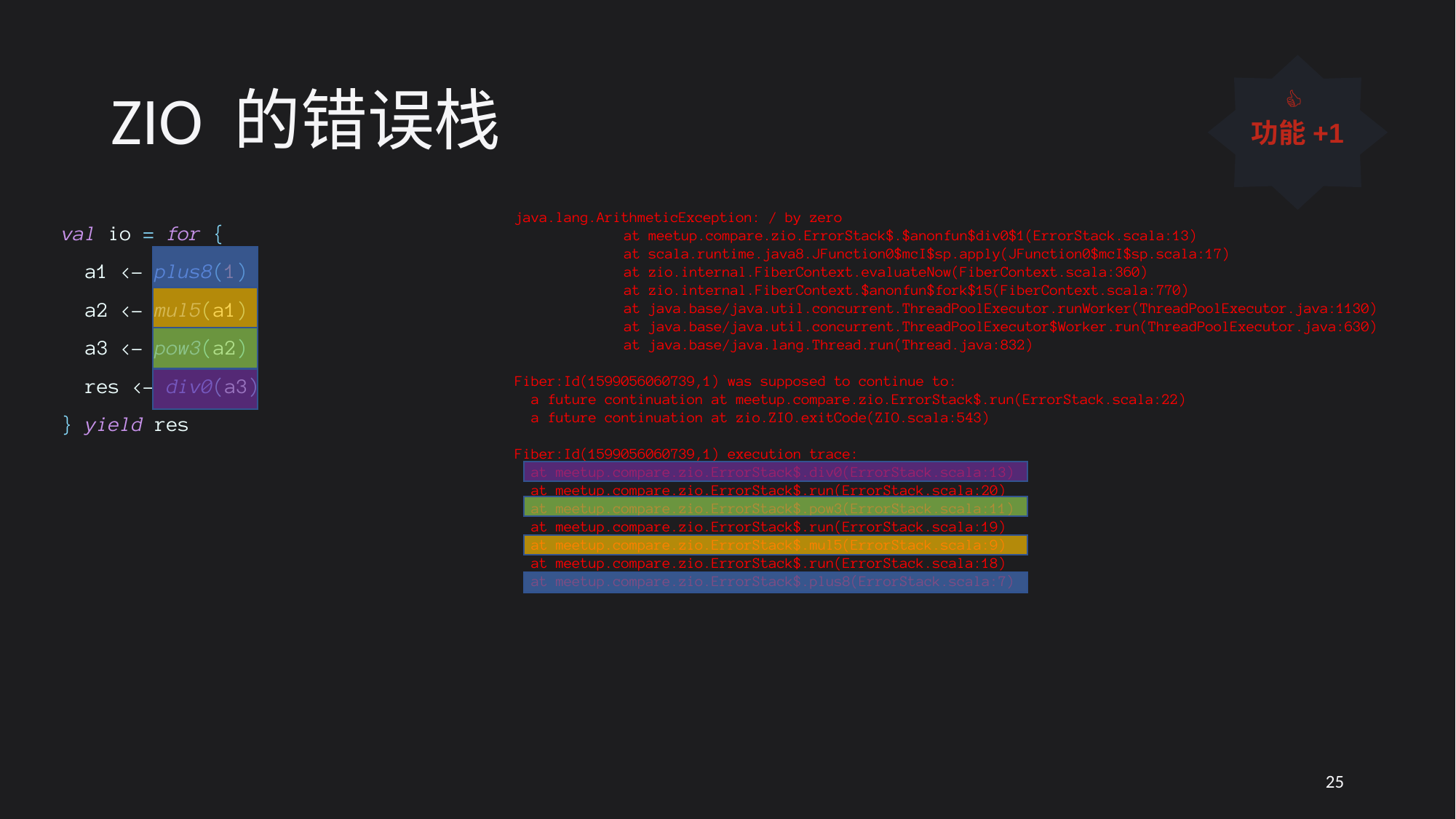

# ZIO 的错误栈
👍
功能+1

val io = for {
  a1 <- plus8(1)
  a2 <- mul5(a1)
  a3 <- pow3(a2)
  res <- div0(a3)
} yield res
java.lang.ArithmeticException: / by zero
	at meetup.compare.zio.ErrorStack$.$anonfun$div0$1(ErrorStack.scala:13)
	at scala.runtime.java8.JFunction0$mcI$sp.apply(JFunction0$mcI$sp.scala:17)
	at zio.internal.FiberContext.evaluateNow(FiberContext.scala:360)
	at zio.internal.FiberContext.$anonfun$fork$15(FiberContext.scala:770)
	at java.base/java.util.concurrent.ThreadPoolExecutor.runWorker(ThreadPoolExecutor.java:1130)
	at java.base/java.util.concurrent.ThreadPoolExecutor$Worker.run(ThreadPoolExecutor.java:630)
	at java.base/java.lang.Thread.run(Thread.java:832)

Fiber:Id(1599056060739,1) was supposed to continue to:
  a future continuation at meetup.compare.zio.ErrorStack$.run(ErrorStack.scala:22)
  a future continuation at zio.ZIO.exitCode(ZIO.scala:543)

Fiber:Id(1599056060739,1) execution trace:
  at meetup.compare.zio.ErrorStack$.div0(ErrorStack.scala:13)
  at meetup.compare.zio.ErrorStack$.run(ErrorStack.scala:20)
  at meetup.compare.zio.ErrorStack$.pow3(ErrorStack.scala:11)
  at meetup.compare.zio.ErrorStack$.run(ErrorStack.scala:19)
  at meetup.compare.zio.ErrorStack$.mul5(ErrorStack.scala:9)
  at meetup.compare.zio.ErrorStack$.run(ErrorStack.scala:18)
  at meetup.compare.zio.ErrorStack$.plus8(ErrorStack.scala:7)

25